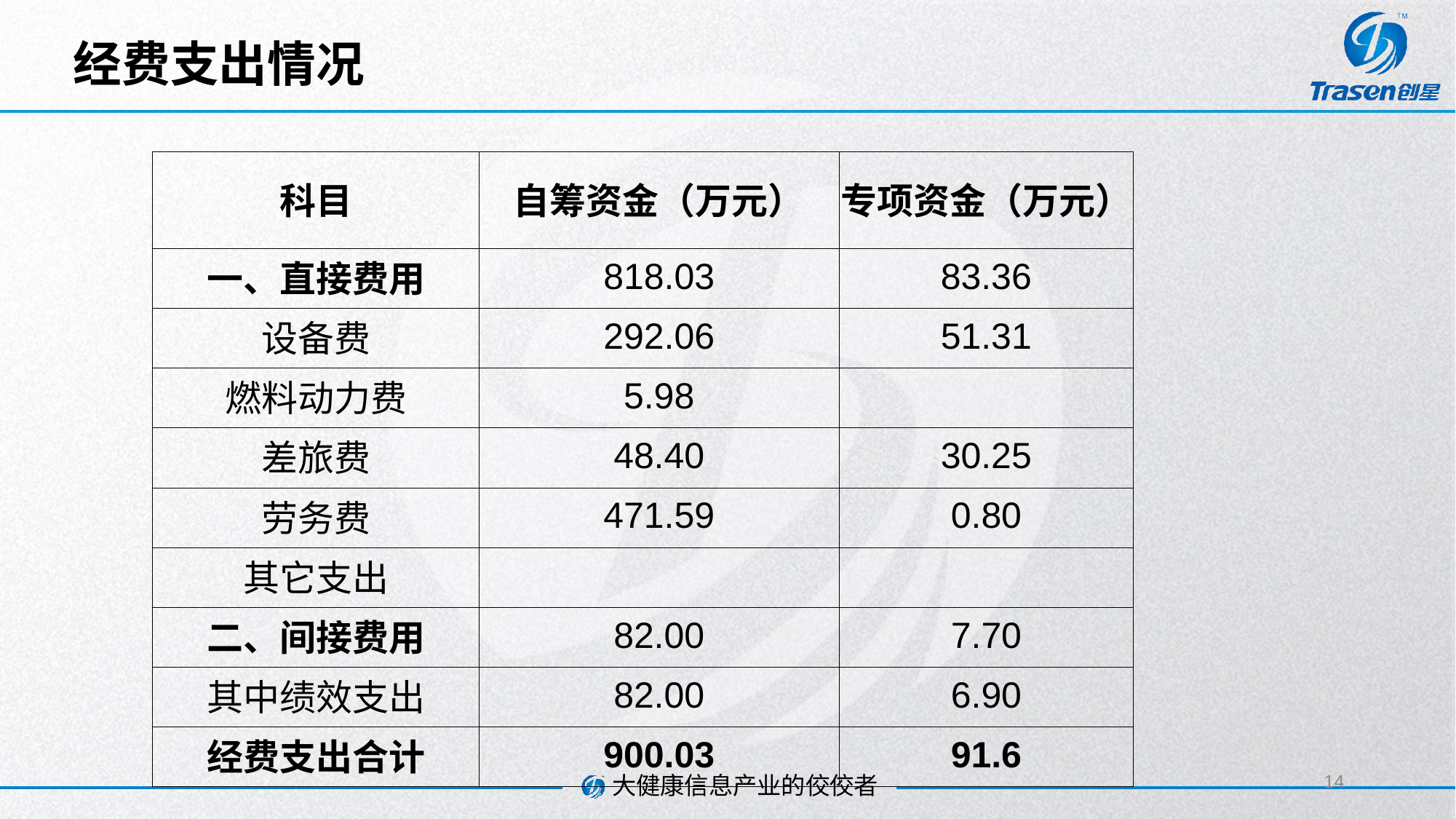

# 经费支出情况
| 科目 | 自筹资金（万元） | 专项资金（万元） |
| --- | --- | --- |
| 一、直接费用 | 818.03 | 83.36 |
| 设备费 | 292.06 | 51.31 |
| 燃料动力费 | 5.98 |  |
| 差旅费 | 48.40 | 30.25 |
| 劳务费 | 471.59 | 0.80 |
| 其它支出 |  |  |
| 二、间接费用 | 82.00 | 7.70 |
| 其中绩效支出 | 82.00 | 6.90 |
| 经费支出合计 | 900.03 | 91.6 |
14